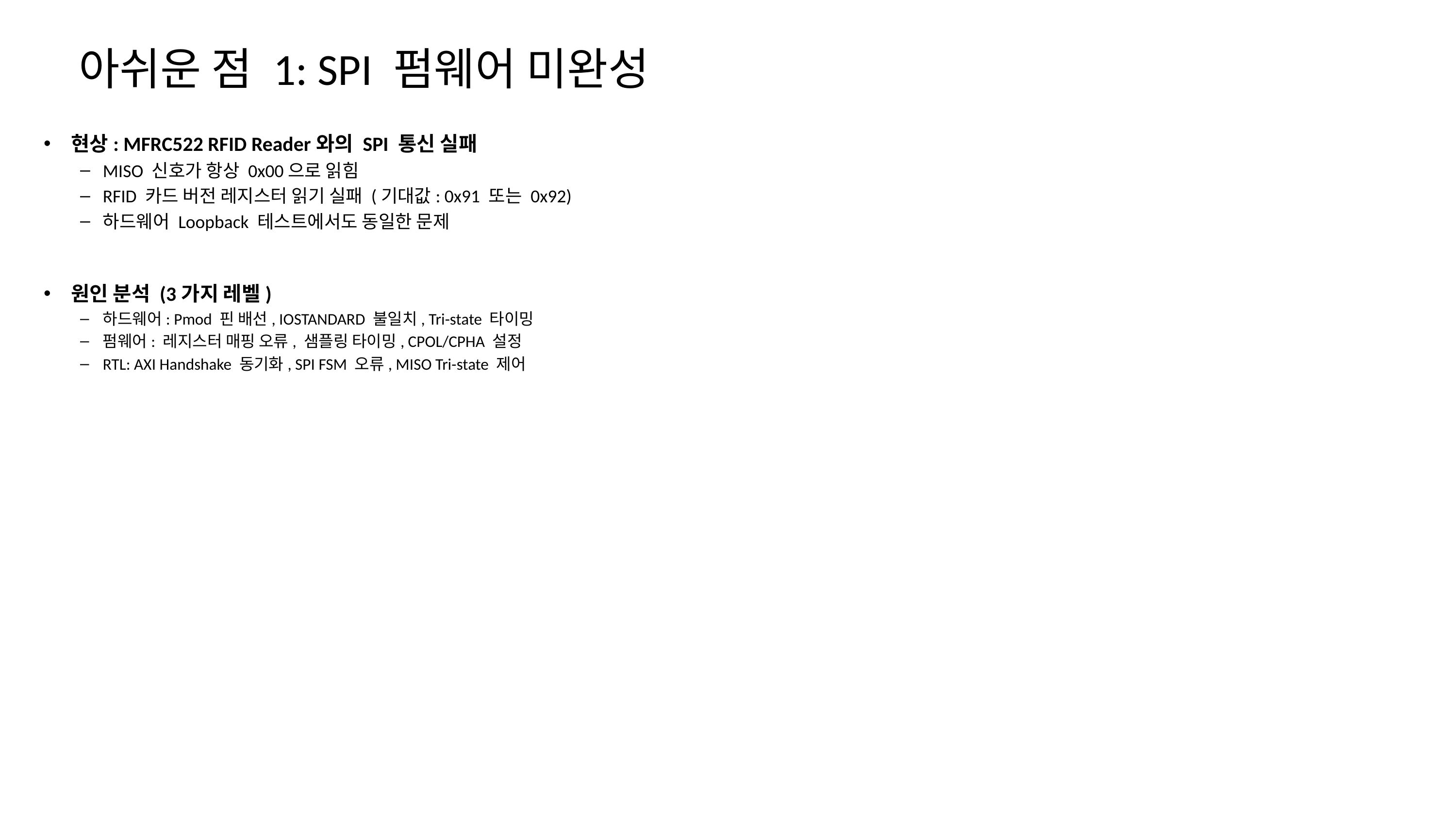

# 아쉬운 점 1: SPI 펌웨어 미완성
현상: MFRC522 RFID Reader와의 SPI 통신 실패
MISO 신호가 항상 0x00으로 읽힘
RFID 카드 버전 레지스터 읽기 실패 (기대값: 0x91 또는 0x92)
하드웨어 Loopback 테스트에서도 동일한 문제

원인 분석 (3가지 레벨)
하드웨어: Pmod 핀 배선, IOSTANDARD 불일치, Tri-state 타이밍
펌웨어: 레지스터 매핑 오류, 샘플링 타이밍, CPOL/CPHA 설정
RTL: AXI Handshake 동기화, SPI FSM 오류, MISO Tri-state 제어